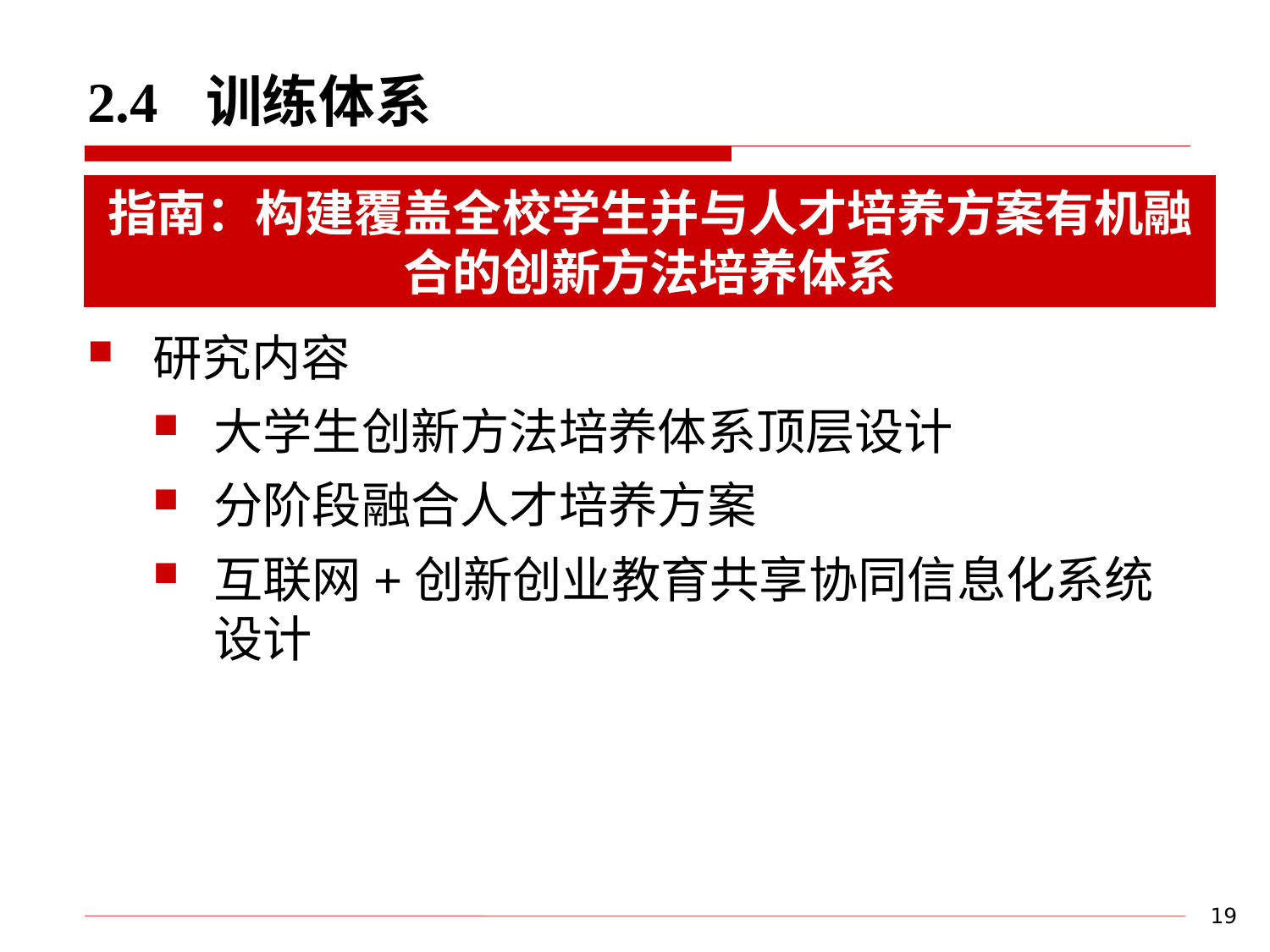

# 2.4 训练体系
指南：构建覆盖全校学生并与人才培养方案有机融合的创新方法培养体系

研究内容
大学生创新方法培养体系顶层设计
分阶段融合人才培养方案
互联网+创新创业教育共享协同信息化系统设计

19